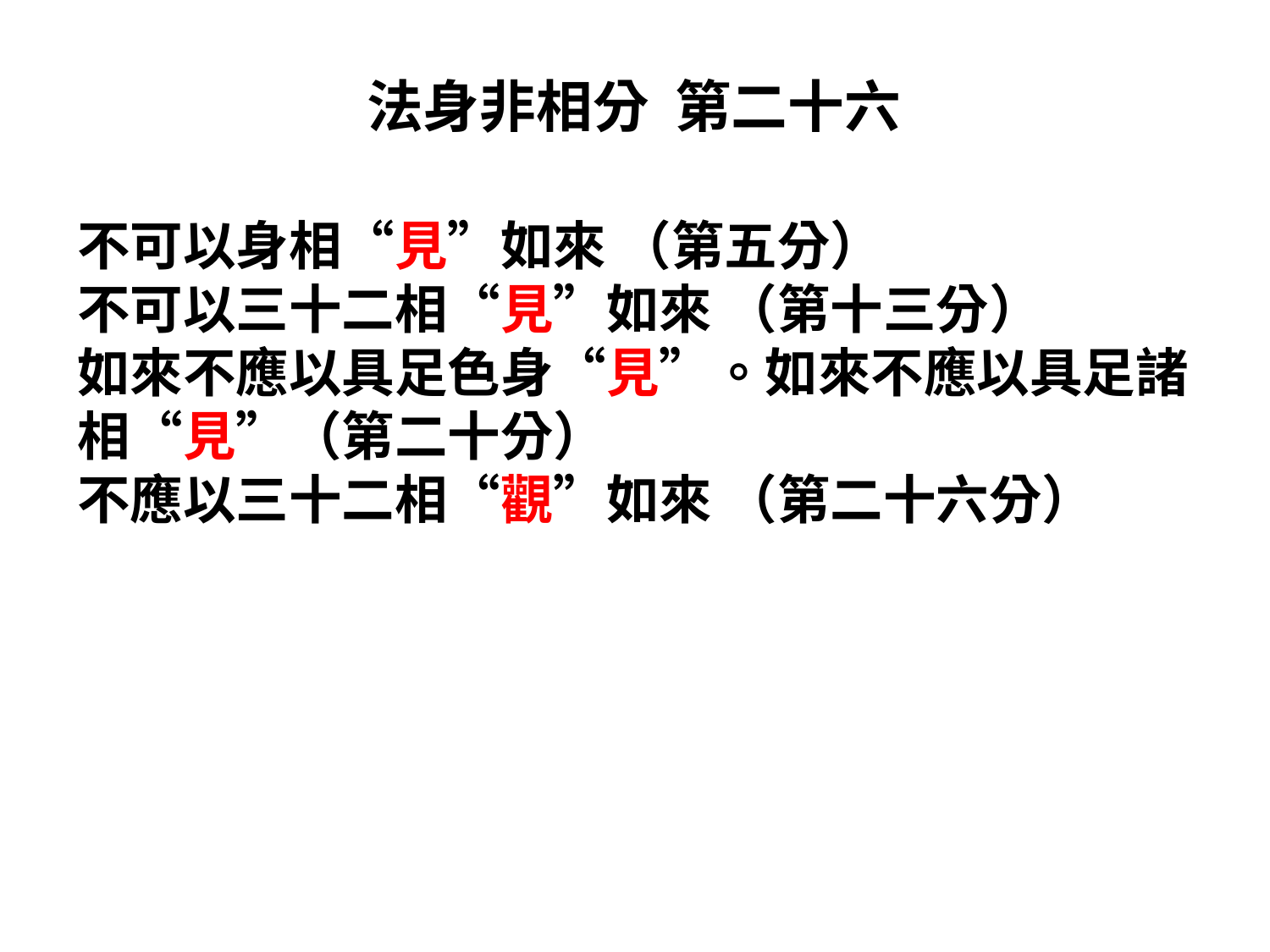

法身非相分  第二十六
不可以身相“見”如來 （第五分）
不可以三十二相“見”如來 （第十三分）
如來不應以具足色身“見”。如來不應以具足諸相“見”（第二十分）
不應以三十二相“觀”如來 （第二十六分）